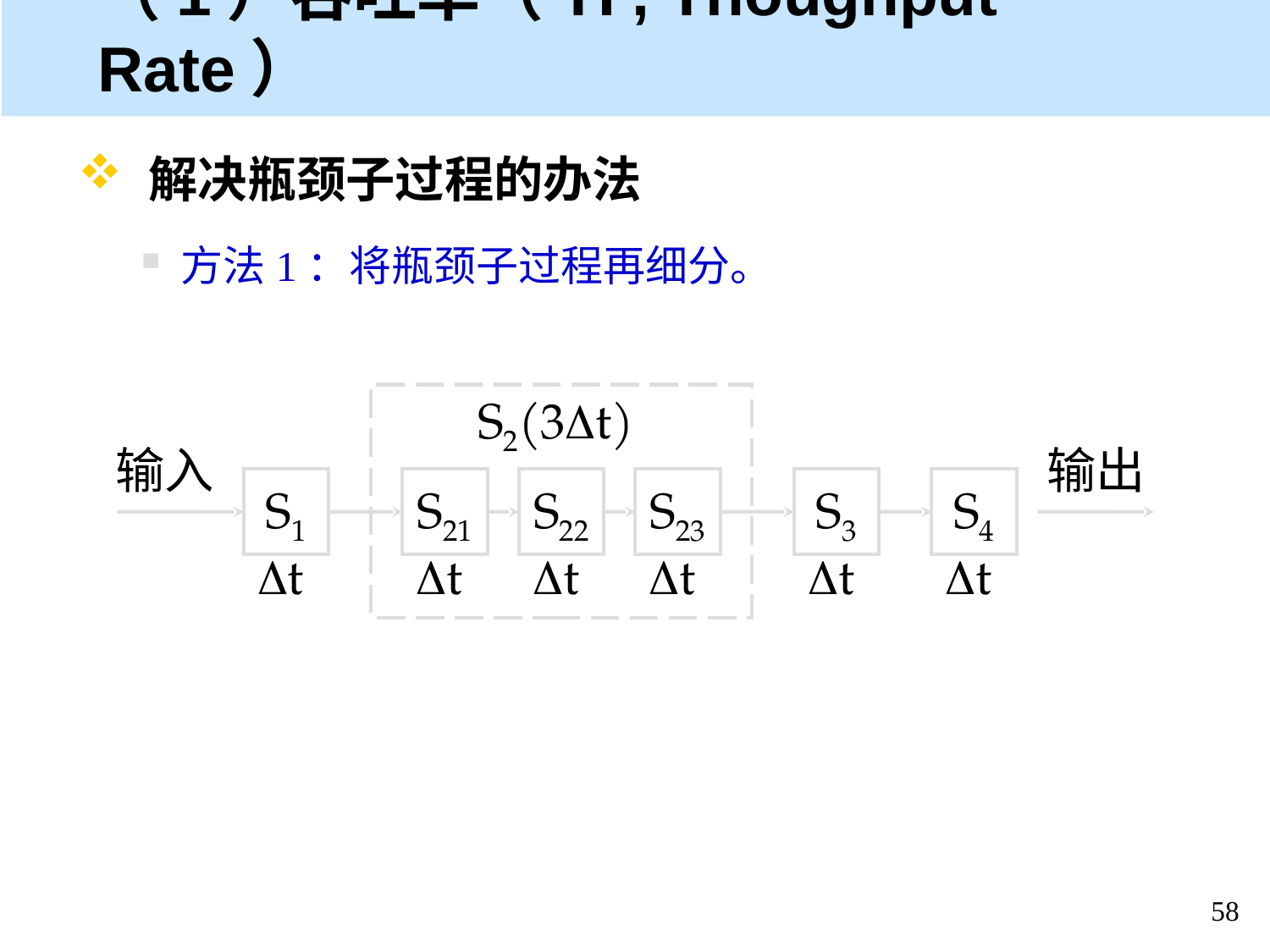

（1）吞吐率（TP, Thoughput Rate）
 解决瓶颈子过程的办法
方法1：将瓶颈子过程再细分。

S2(3Δt)
输入
输出
S1
S21
S22
S23
S3
S4

Δt
Δt
Δt
Δt
Δt
Δt